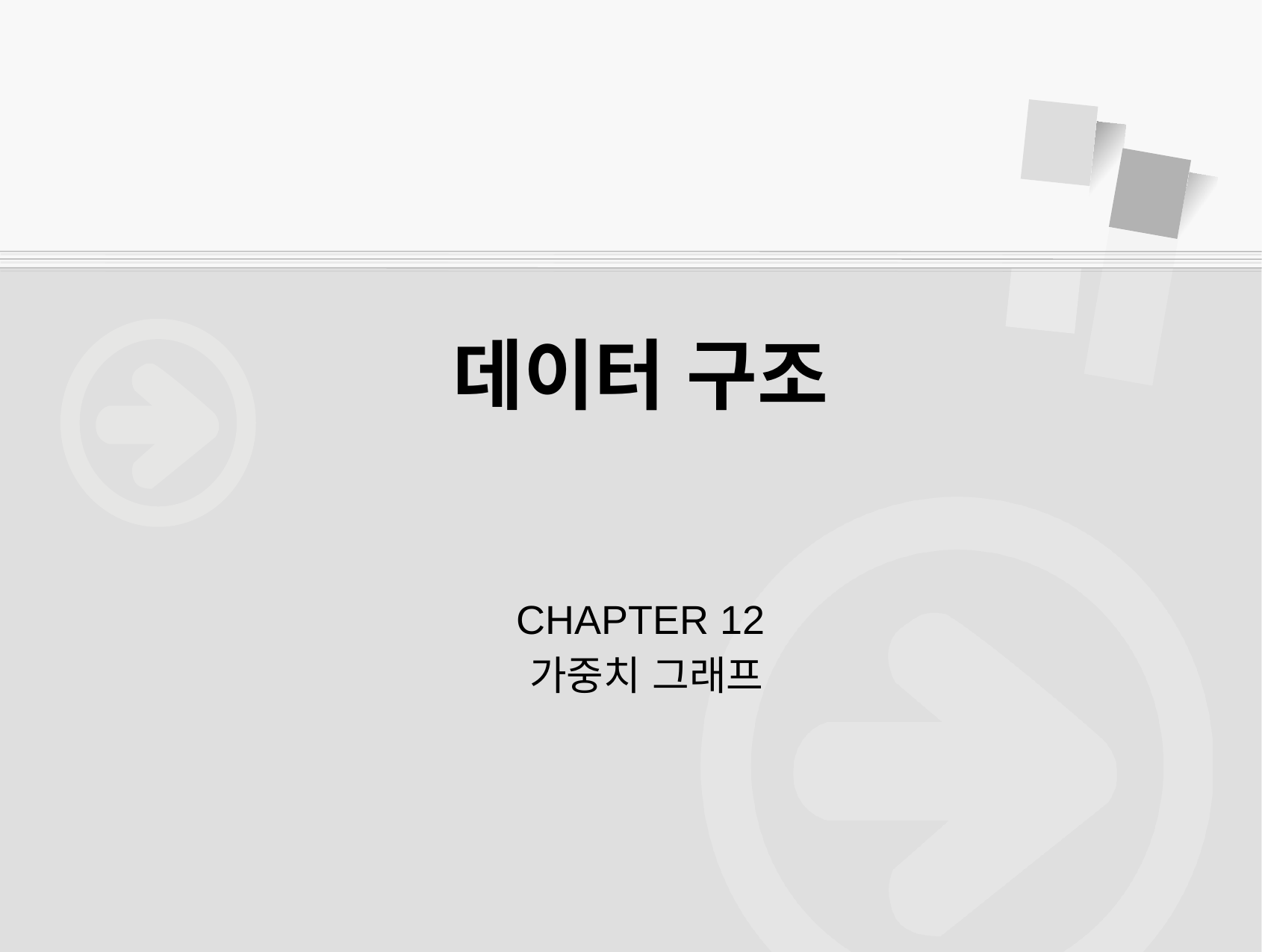

# 데이터 구조
CHAPTER 12
가중치 그래프